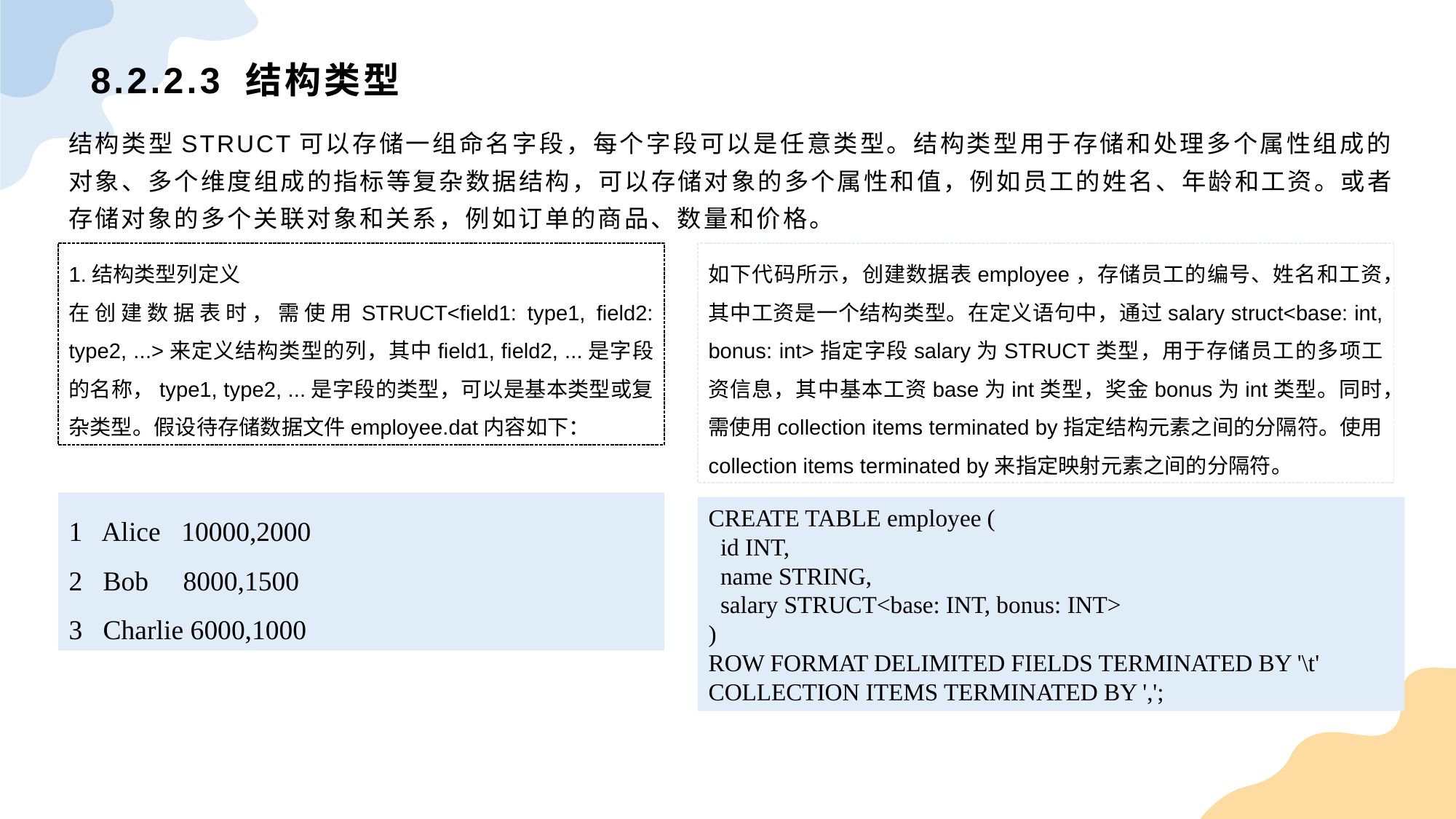

# 8.2.2.3 结构类型
结构类型STRUCT可以存储一组命名字段，每个字段可以是任意类型。结构类型用于存储和处理多个属性组成的对象、多个维度组成的指标等复杂数据结构，可以存储对象的多个属性和值，例如员工的姓名、年龄和工资。或者存储对象的多个关联对象和关系，例如订单的商品、数量和价格。
1.结构类型列定义
在创建数据表时，需使用STRUCT<field1: type1, field2: type2, ...>来定义结构类型的列，其中field1, field2, ...是字段的名称，type1, type2, ...是字段的类型，可以是基本类型或复杂类型。假设待存储数据文件employee.dat内容如下：
如下代码所示，创建数据表employee，存储员工的编号、姓名和工资，其中工资是一个结构类型。在定义语句中，通过salary struct<base: int, bonus: int>指定字段salary为STRUCT类型，用于存储员工的多项工资信息，其中基本工资base为int类型，奖金bonus为int类型。同时，需使用collection items terminated by指定结构元素之间的分隔符。使用collection items terminated by来指定映射元素之间的分隔符。
1   Alice   10000,2000
2   Bob     8000,1500
3   Charlie 6000,1000
CREATE TABLE employee (
  id INT,
  name STRING,
  salary STRUCT<base: INT, bonus: INT>
)
ROW FORMAT DELIMITED FIELDS TERMINATED BY '\t'
COLLECTION ITEMS TERMINATED BY ',';